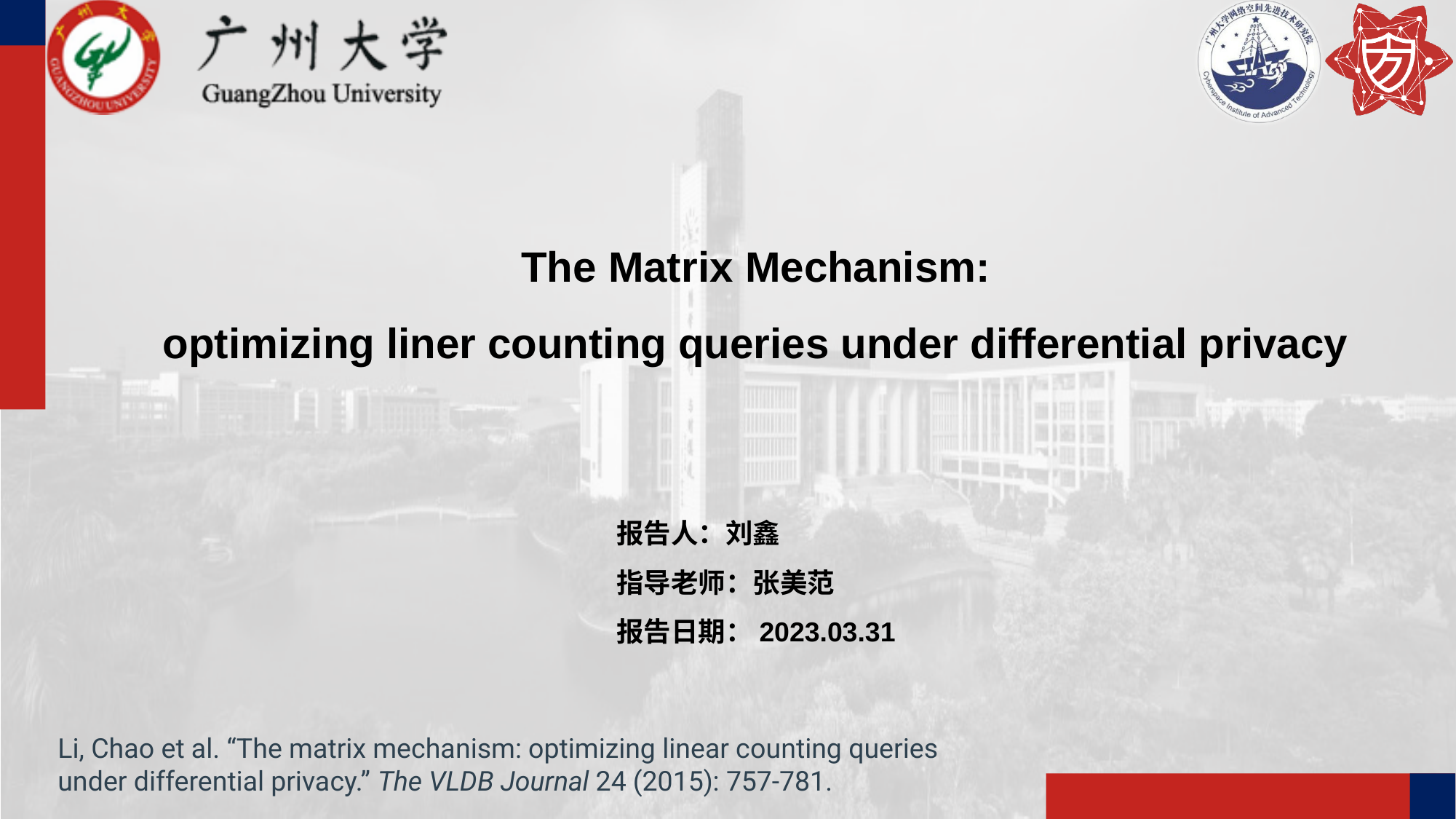

The Matrix Mechanism:
optimizing liner counting queries under differential privacy
报告人：刘鑫
指导老师：张美范
报告日期：2023.03.31
Li, Chao et al. “The matrix mechanism: optimizing linear counting queries under differential privacy.” The VLDB Journal 24 (2015): 757-781.